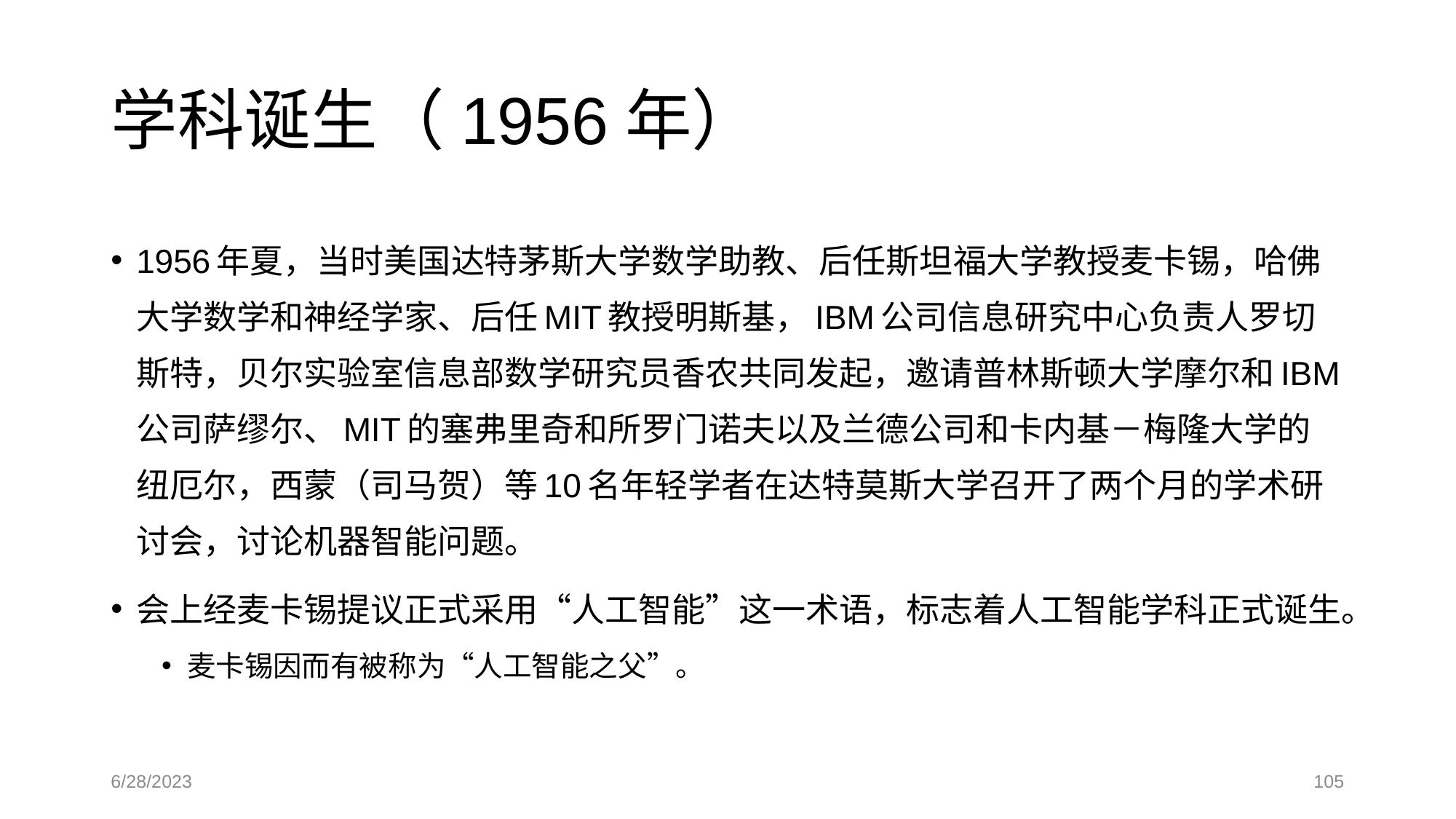

# 学科诞生（1956年）
1956年夏，当时美国达特茅斯大学数学助教、后任斯坦福大学教授麦卡锡，哈佛大学数学和神经学家、后任MIT教授明斯基，IBM公司信息研究中心负责人罗切斯特，贝尔实验室信息部数学研究员香农共同发起，邀请普林斯顿大学摩尔和IBM公司萨缪尔、MIT的塞弗里奇和所罗门诺夫以及兰德公司和卡内基－梅隆大学的纽厄尔，西蒙（司马贺）等10名年轻学者在达特莫斯大学召开了两个月的学术研讨会，讨论机器智能问题。
会上经麦卡锡提议正式采用“人工智能”这一术语，标志着人工智能学科正式诞生。
麦卡锡因而有被称为“人工智能之父”。
6/28/2023
105